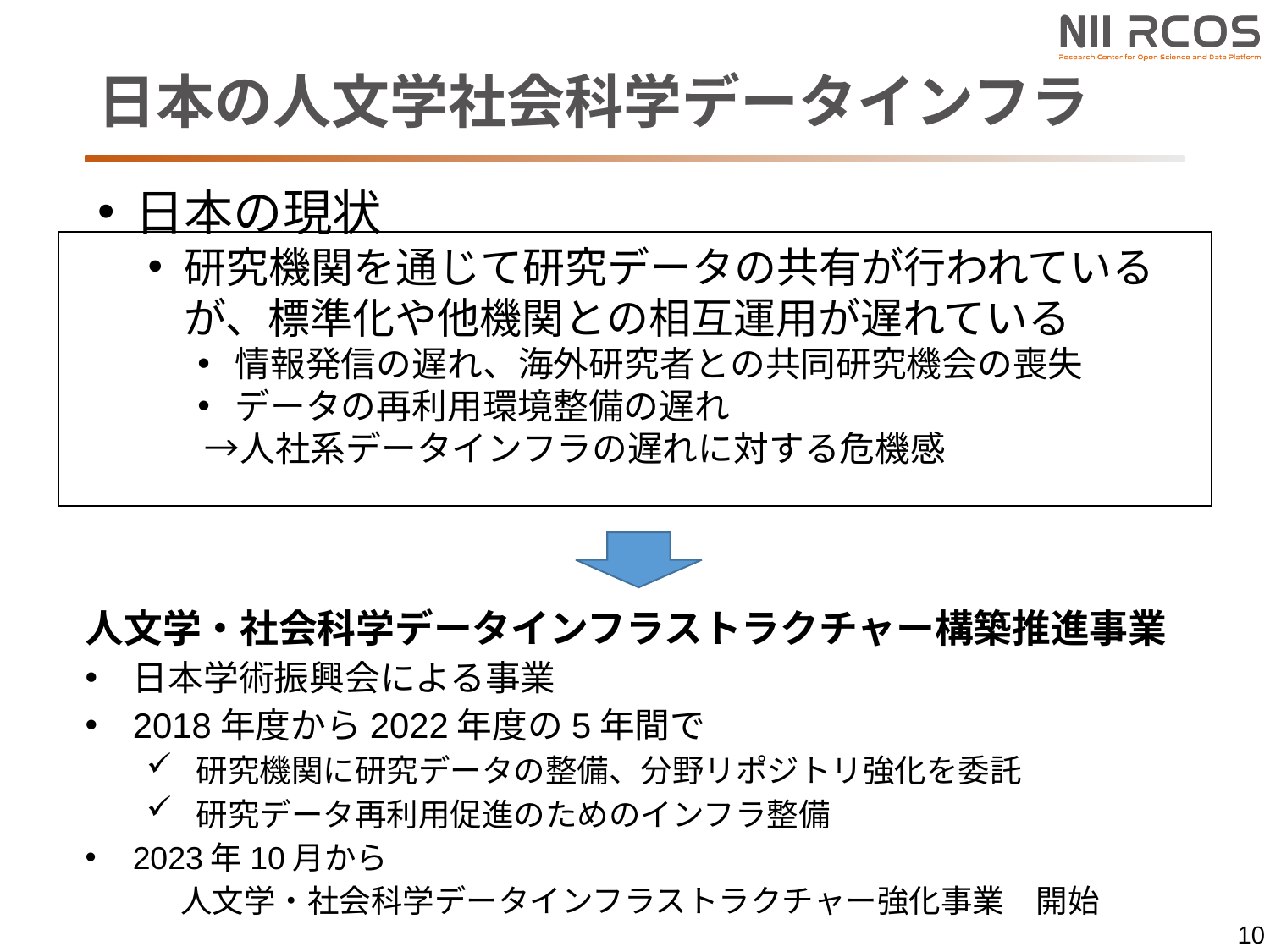

# 日本の人文学社会科学データインフラ
日本の現状
研究機関を通じて研究データの共有が行われているが、標準化や他機関との相互運用が遅れている
情報発信の遅れ、海外研究者との共同研究機会の喪失
データの再利用環境整備の遅れ
　→人社系データインフラの遅れに対する危機感

人文学・社会科学データインフラストラクチャー構築推進事業
日本学術振興会による事業
2018年度から2022年度の5年間で
研究機関に研究データの整備、分野リポジトリ強化を委託
研究データ再利用促進のためのインフラ整備
2023年10月から
　　　人文学・社会科学データインフラストラクチャー強化事業　開始
10